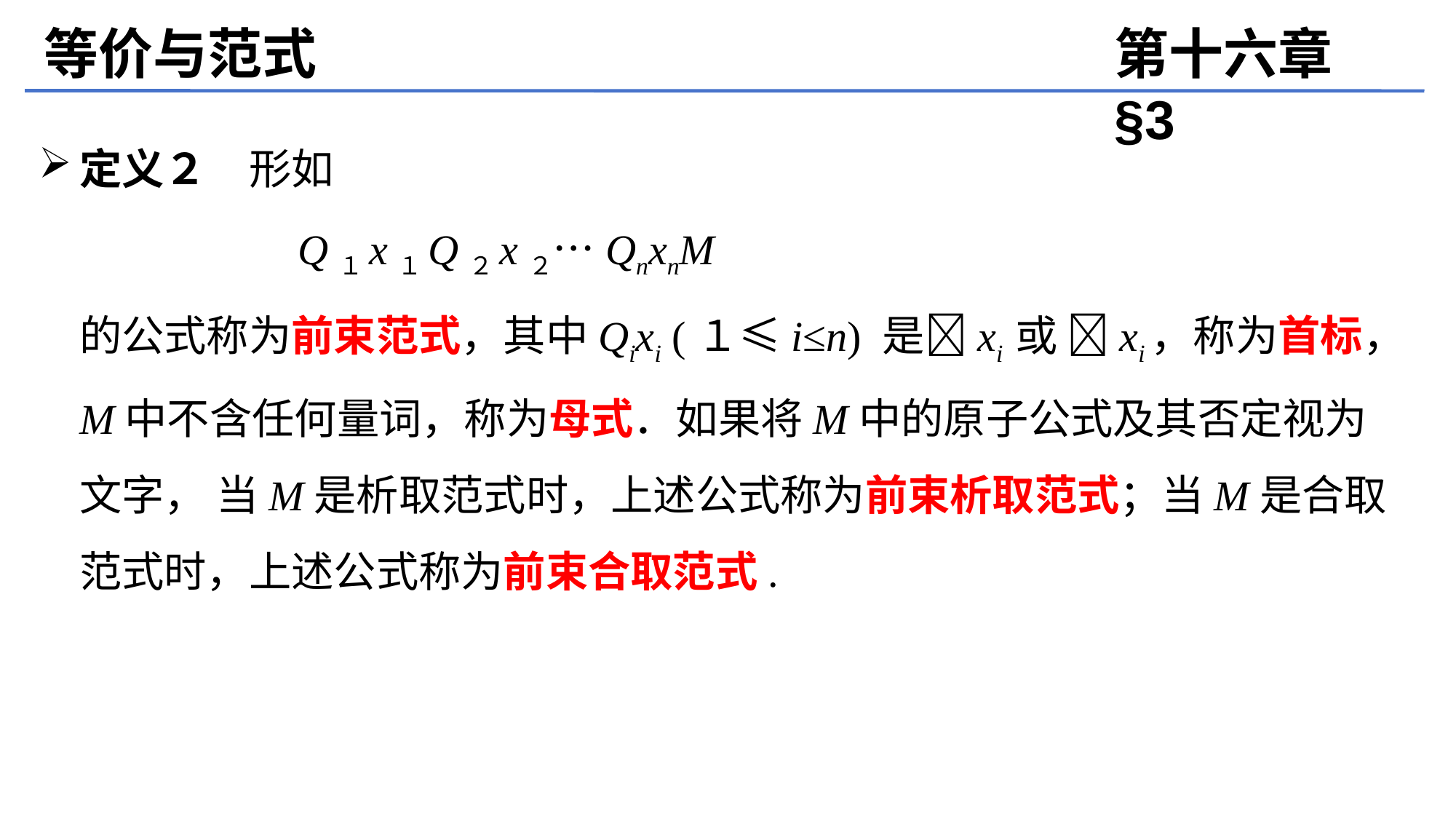

等价与范式
第十六章 §3
定义２　形如
			Q１x１Q２x２…QnxnM
	的公式称为前束范式，其中Qixi (１≤i≤n) 是∀xi 或 ∃xi，称为首标，M中不含任何量词，称为母式．如果将M中的原子公式及其否定视为文字， 当M是析取范式时，上述公式称为前束析取范式；当M是合取范式时，上述公式称为前束合取范式.